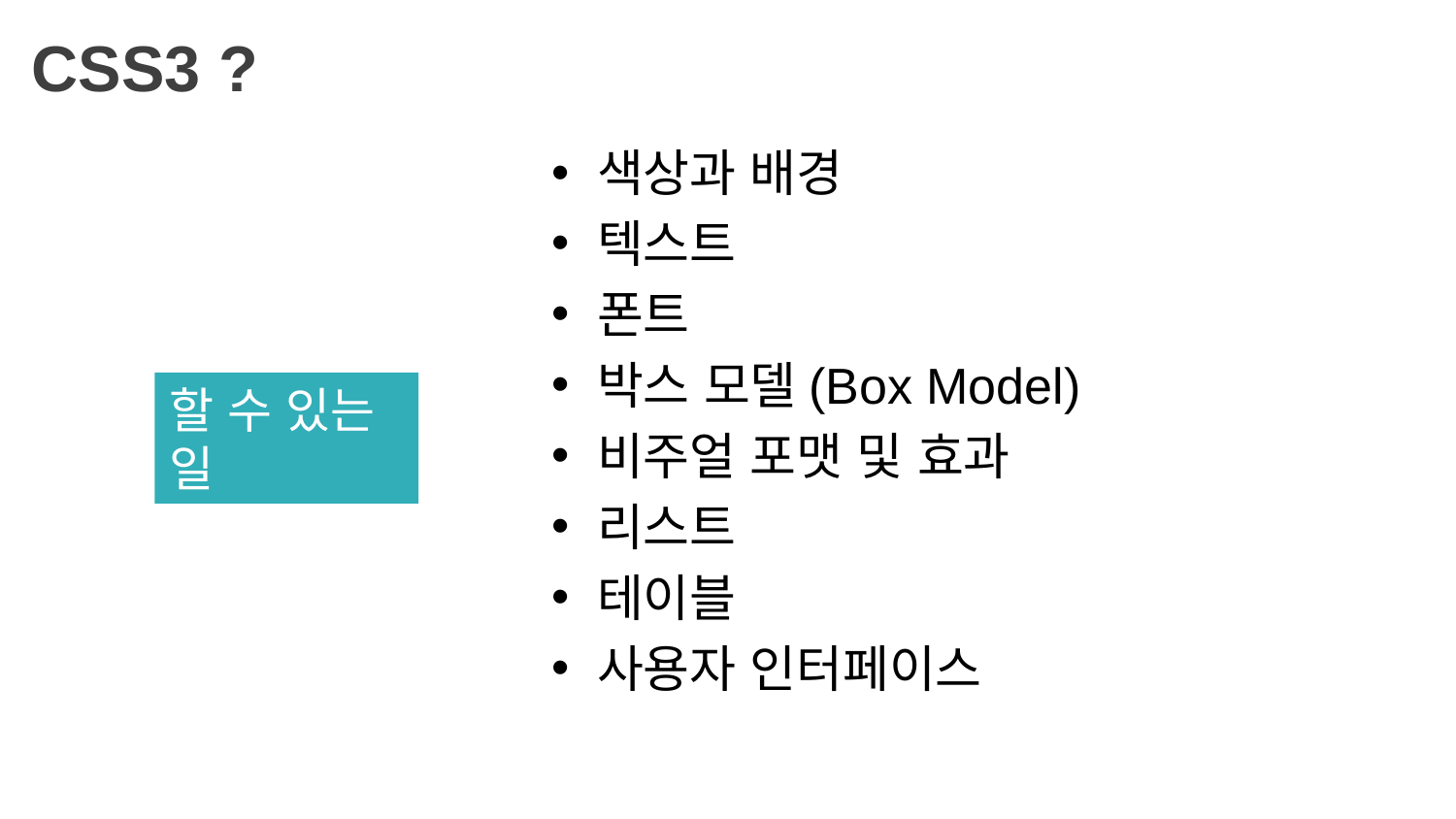

CSS3 ?
색상과 배경
텍스트
폰트
박스 모델(Box Model)
비주얼 포맷 및 효과
리스트
테이블
사용자 인터페이스
할 수 있는 일